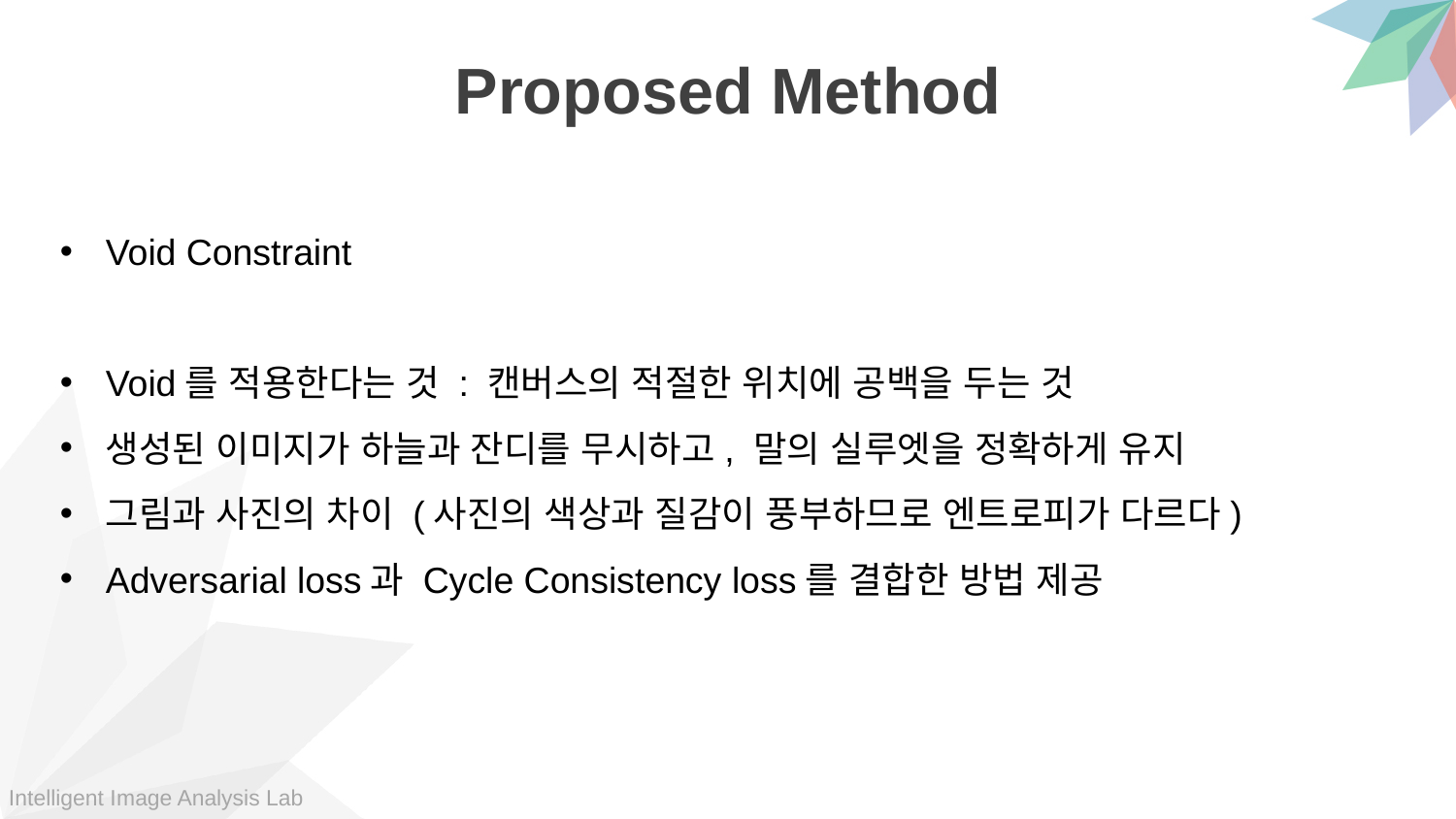

Proposed Method
Void Constraint

Void를 적용한다는 것 : 캔버스의 적절한 위치에 공백을 두는 것
생성된 이미지가 하늘과 잔디를 무시하고, 말의 실루엣을 정확하게 유지
그림과 사진의 차이 (사진의 색상과 질감이 풍부하므로 엔트로피가 다르다)
Adversarial loss과 Cycle Consistency loss를 결합한 방법 제공